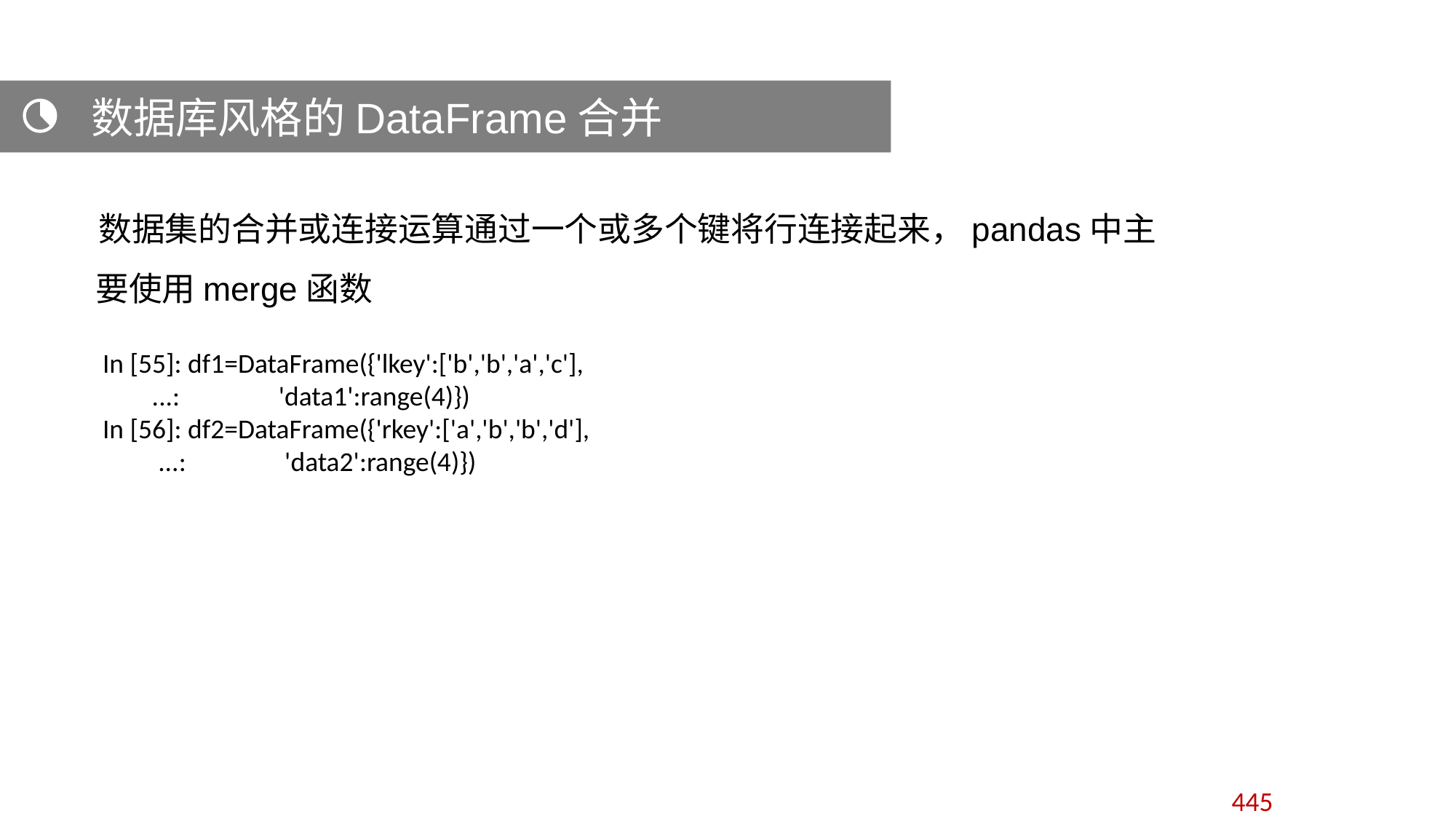

数据库风格的DataFrame合并

   数据集的合并或连接运算通过一个或多个键将行连接起来，pandas中主要使用merge函数
In [55]: df1=DataFrame({'lkey':['b','b','a','c'],
        ...:                'data1':range(4)})
In [56]: df2=DataFrame({'rkey':['a','b','b','d'],
         ...:                'data2':range(4)})

445